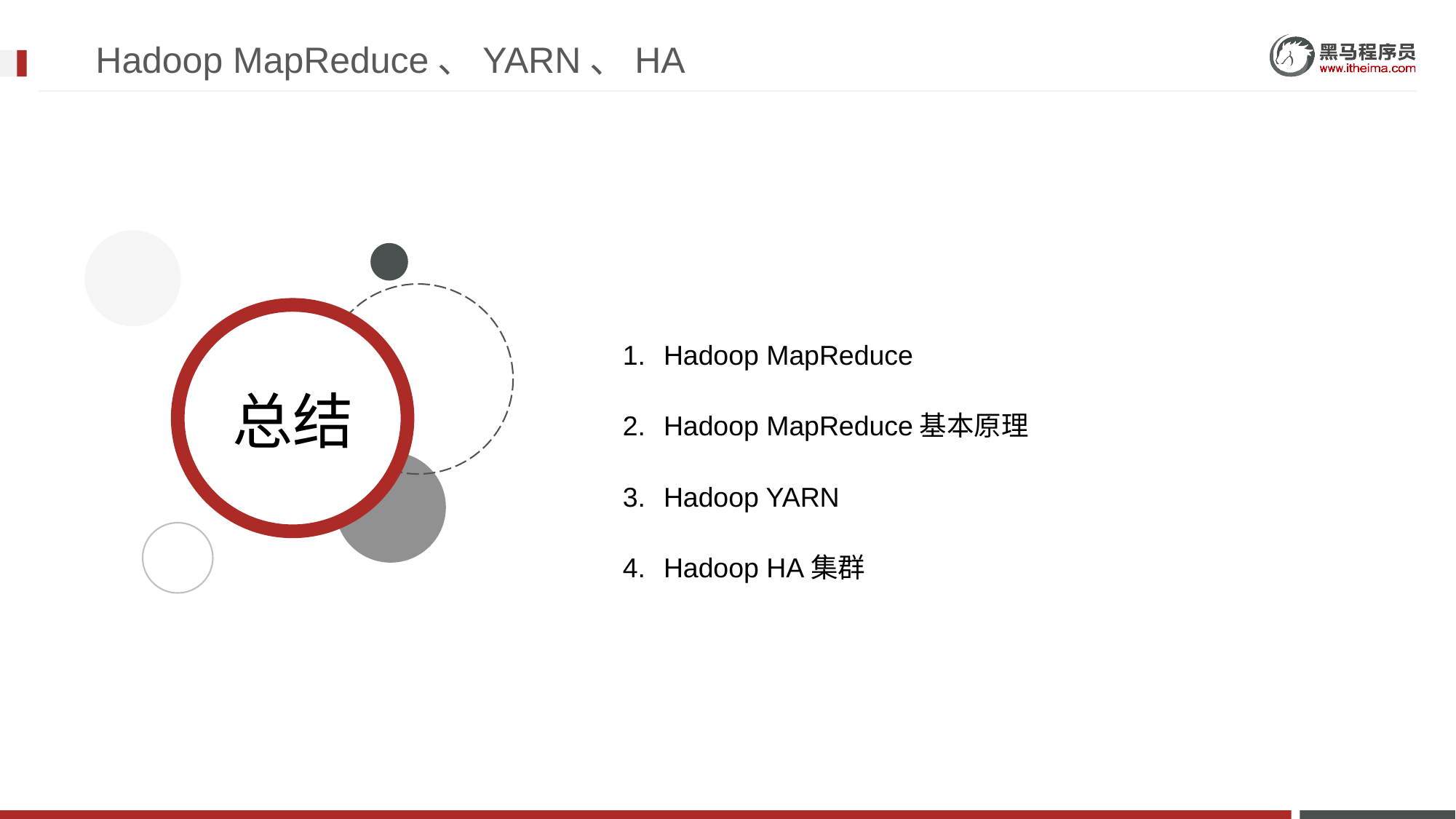

# Hadoop MapReduce、YARN、HA
Hadoop MapReduce
Hadoop MapReduce基本原理
Hadoop YARN
Hadoop HA集群